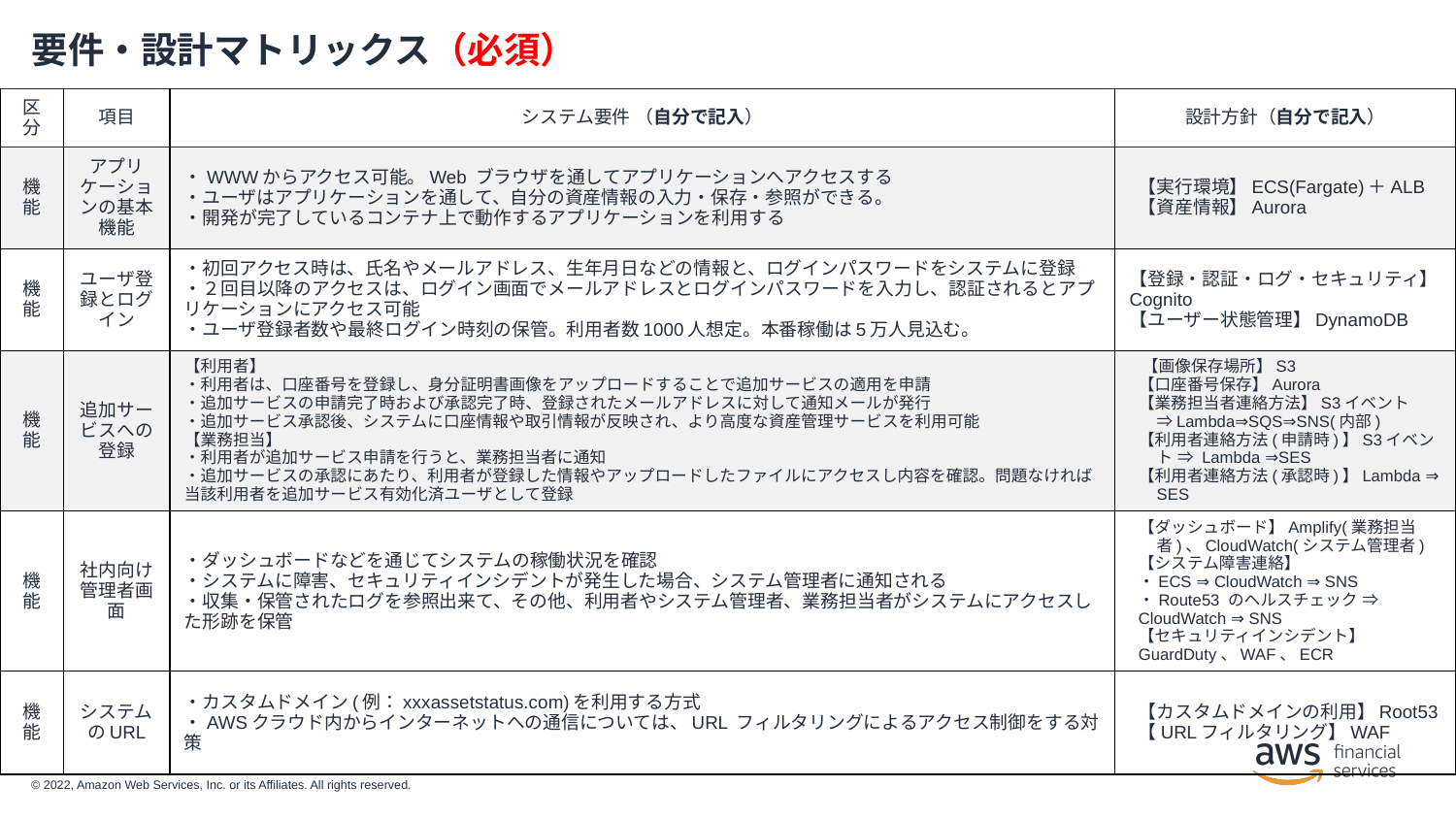

# 要件・設計マトリックス（必須）
| 区分 | 項目 | システム要件 （自分で記入） | 設計方針（自分で記入） |
| --- | --- | --- | --- |
| 機能 | アプリケーションの基本機能 | ・WWWからアクセス可能。Web ブラウザを通してアプリケーションへアクセスする ・ユーザはアプリケーションを通して、自分の資産情報の入力・保存・参照ができる。 ・開発が完了しているコンテナ上で動作するアプリケーションを利用する | 【実行環境】ECS(Fargate)＋ALB 【資産情報】Aurora |
| 機能 | ユーザ登録とログイン | ・初回アクセス時は、氏名やメールアドレス、生年月日などの情報と、ログインパスワードをシステムに登録 ・２回目以降のアクセスは、ログイン画面でメールアドレスとログインパスワードを入力し、認証されるとアプリケーションにアクセス可能 ・ユーザ登録者数や最終ログイン時刻の保管。利用者数1000人想定。本番稼働は5万人見込む。 | 【登録・認証・ログ・セキュリティ】Cognito 【ユーザー状態管理】DynamoDB |
| 機能 | 追加サービスへの登録 | 【利用者】 ・利用者は、口座番号を登録し、身分証明書画像をアップロードすることで追加サービスの適用を申請 ・追加サービスの申請完了時および承認完了時、登録されたメールアドレスに対して通知メールが発行 ・追加サービス承認後、システムに口座情報や取引情報が反映され、より高度な資産管理サービスを利用可能 【業務担当】 ・利用者が追加サービス申請を行うと、業務担当者に通知 ・追加サービスの承認にあたり、利用者が登録した情報やアップロードしたファイルにアクセスし内容を確認。問題なければ当該利用者を追加サービス有効化済ユーザとして登録 | 【画像保存場所】S3 【口座番号保存】Aurora 【業務担当者連絡方法】S3イベント⇒Lambda⇒SQS⇒SNS(内部) 【利用者連絡方法(申請時)】S3イベント ⇒ Lambda ⇒SES 【利用者連絡方法(承認時)】Lambda ⇒ SES |
| 機能 | 社内向け管理者画面 | ・ダッシュボードなどを通じてシステムの稼働状況を確認 ・システムに障害、セキュリティインシデントが発生した場合、システム管理者に通知される ・収集・保管されたログを参照出来て、その他、利用者やシステム管理者、業務担当者がシステムにアクセスした形跡を保管 | 【ダッシュボード】Amplify(業務担当者)、CloudWatch(システム管理者) 【システム障害連絡】 ・ECS ⇒ CloudWatch ⇒ SNS ・Route53 のヘルスチェック ⇒ CloudWatch ⇒ SNS 【セキュリティインシデント】 GuardDuty、WAF、ECR |
| 機能 | システムのURL | ・カスタムドメイン(例：xxxassetstatus.com)を利用する方式 ・AWSクラウド内からインターネットへの通信については、URL フィルタリングによるアクセス制御をする対策 | 【カスタムドメインの利用】Root53 【URLフィルタリング】WAF |